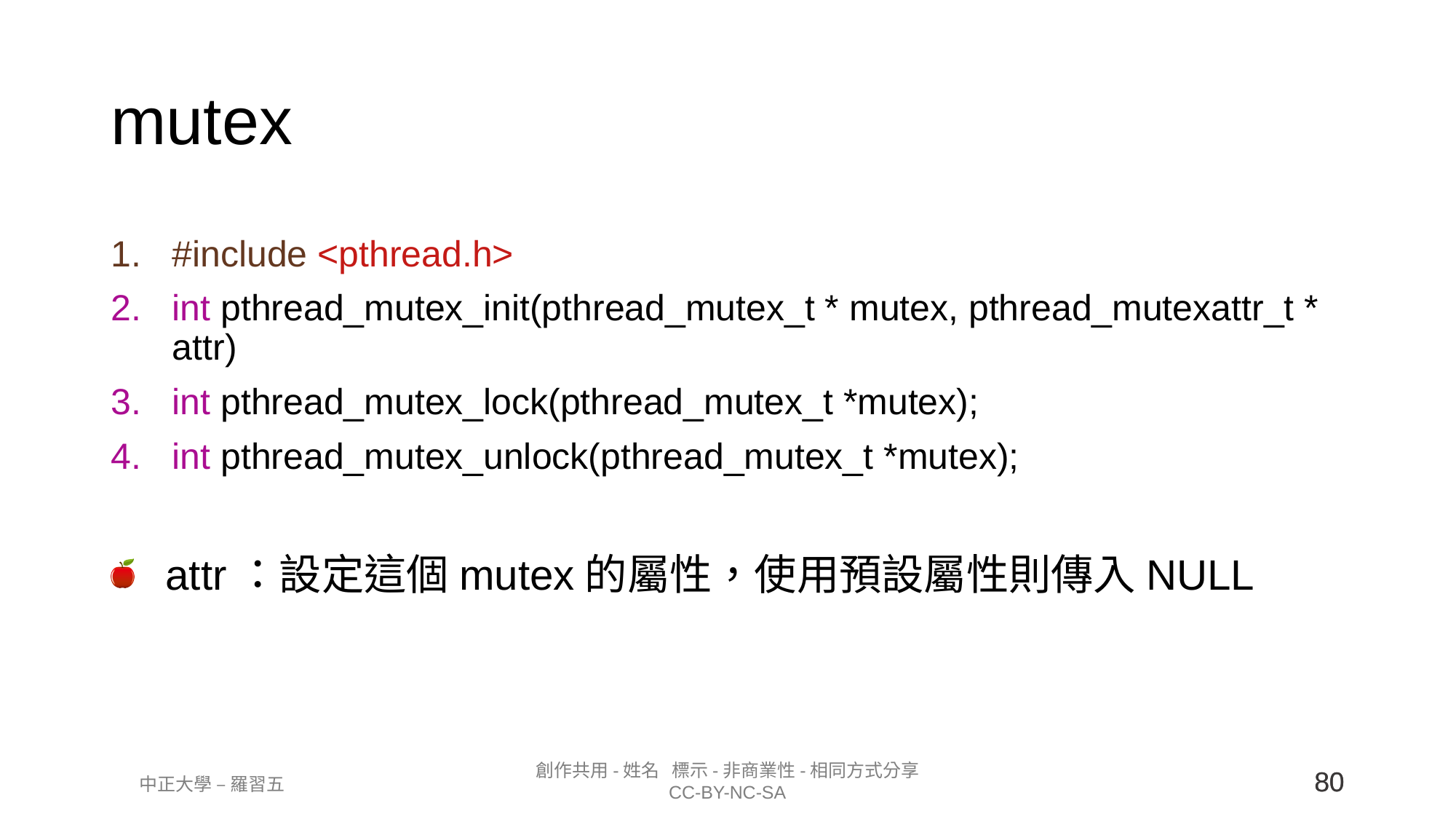

# mutex
#include <pthread.h>
int pthread_mutex_init(pthread_mutex_t * mutex, pthread_mutexattr_t * attr)
int pthread_mutex_lock(pthread_mutex_t *mutex);
int pthread_mutex_unlock(pthread_mutex_t *mutex);

attr：設定這個mutex的屬性，使用預設屬性則傳入NULL